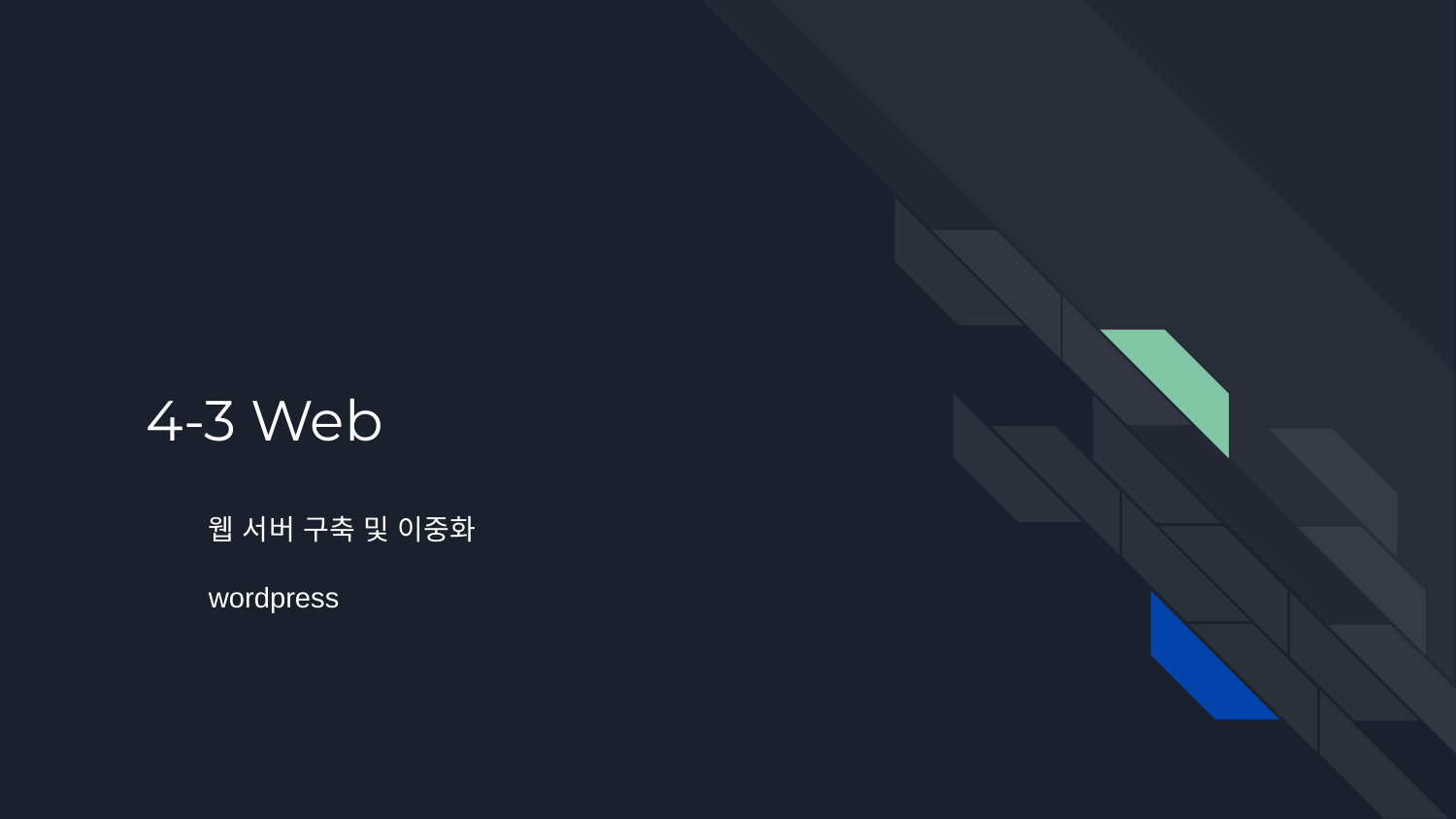

# 4-3 Web
웹 서버 구축 및 이중화

wordpress